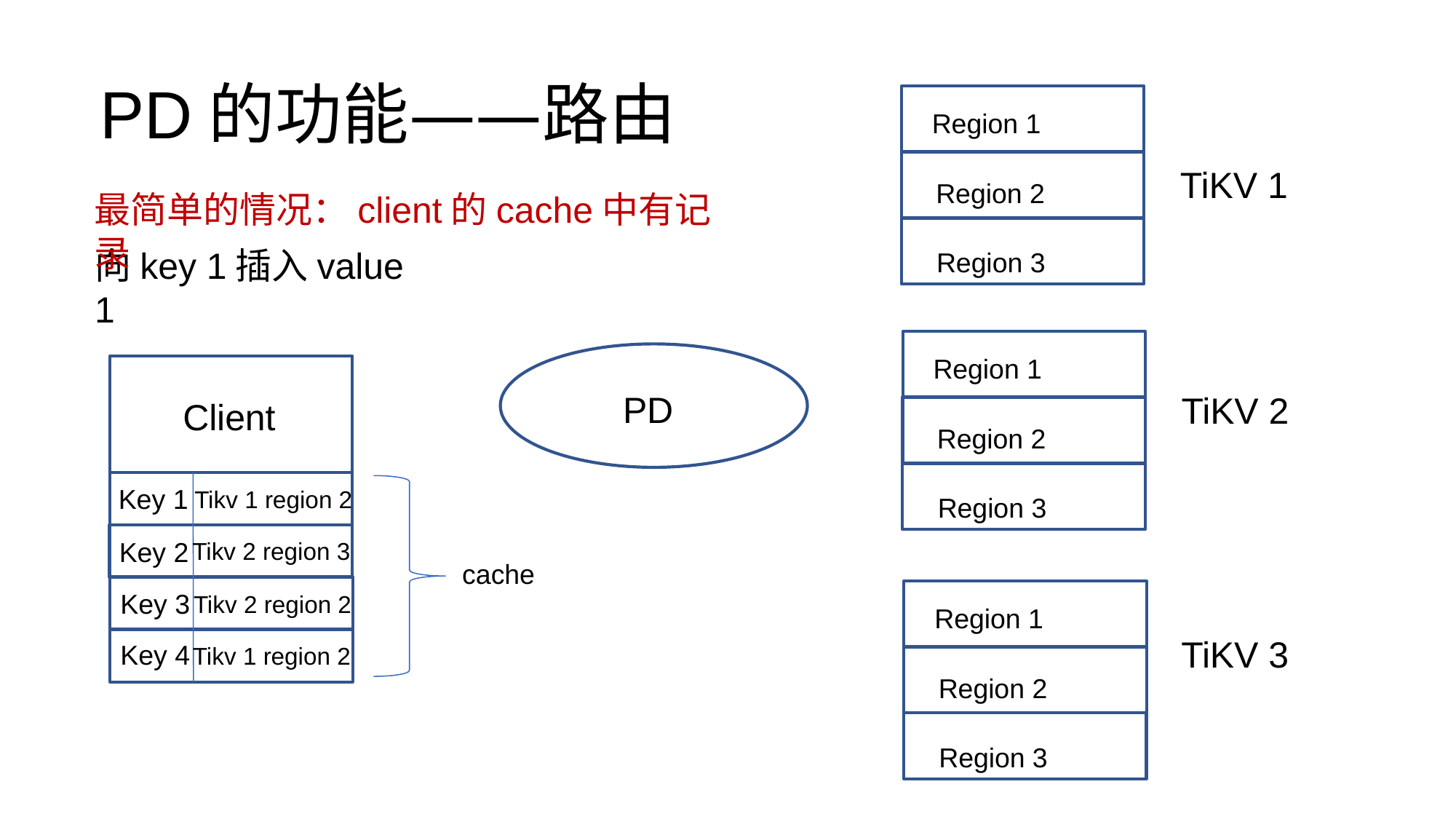

# PD的功能——路由

Region 1

TiKV 1
Region 2
最简单的情况：client的cache中有记录

向key 1插入value 1
Region 3

Region 1

PD
TiKV 2
Client

Region 2

Key 1
Tikv 1 region 2
Region 3

Key 2
Tikv 2 region 3
cache

Key 3
Tikv 2 region 2
Region 1
TiKV 3

Key 4
Tikv 1 region 2

Region 2

Region 3